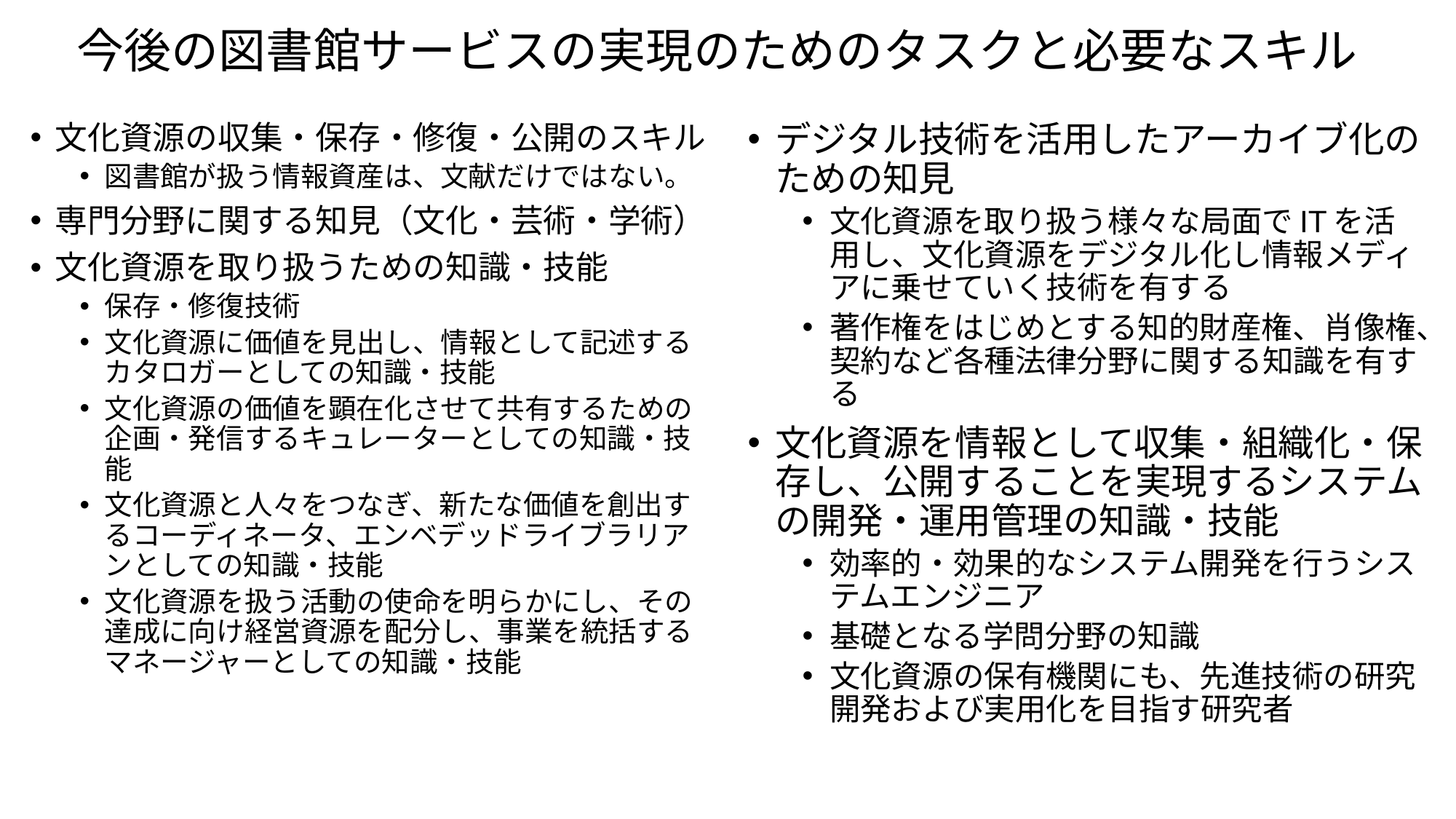

# 今後の図書館サービスの実現のためのタスクと必要なスキル
文化資源の収集・保存・修復・公開のスキル
図書館が扱う情報資産は、文献だけではない。
専門分野に関する知見（文化・芸術・学術）
文化資源を取り扱うための知識・技能
保存・修復技術
文化資源に価値を見出し、情報として記述するカタロガーとしての知識・技能
文化資源の価値を顕在化させて共有するための企画・発信するキュレーターとしての知識・技能
文化資源と人々をつなぎ、新たな価値を創出するコーディネータ、エンベデッドライブラリアンとしての知識・技能
文化資源を扱う活動の使命を明らかにし、その達成に向け経営資源を配分し、事業を統括するマネージャーとしての知識・技能
デジタル技術を活用したアーカイブ化のための知見
文化資源を取り扱う様々な局面でITを活用し、文化資源をデジタル化し情報メディアに乗せていく技術を有する
著作権をはじめとする知的財産権、肖像権、契約など各種法律分野に関する知識を有する
文化資源を情報として収集・組織化・保存し、公開することを実現するシステムの開発・運用管理の知識・技能
効率的・効果的なシステム開発を行うシステムエンジニア
基礎となる学問分野の知識
文化資源の保有機関にも、先進技術の研究開発および実用化を目指す研究者